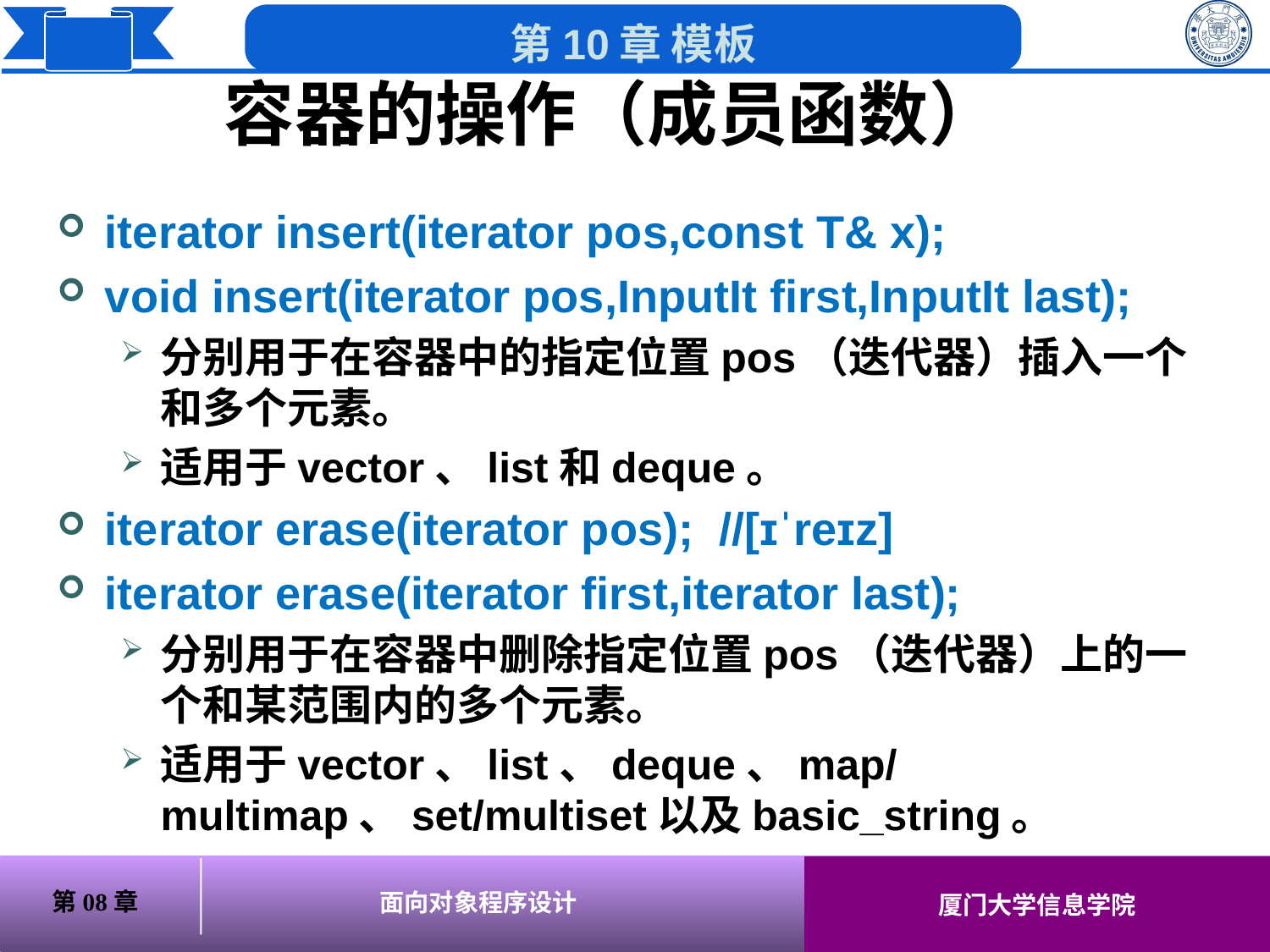

# 容器的操作（成员函数）
iterator insert(iterator pos,const T& x);
void insert(iterator pos,InputIt first,InputIt last);
分别用于在容器中的指定位置pos（迭代器）插入一个和多个元素。
适用于vector、list和deque。
iterator erase(iterator pos);  //[ɪˈreɪz]
iterator erase(iterator first,iterator last);
分别用于在容器中删除指定位置pos（迭代器）上的一个和某范围内的多个元素。
适用于vector、list、deque、map/multimap、set/multiset以及basic_string。
42